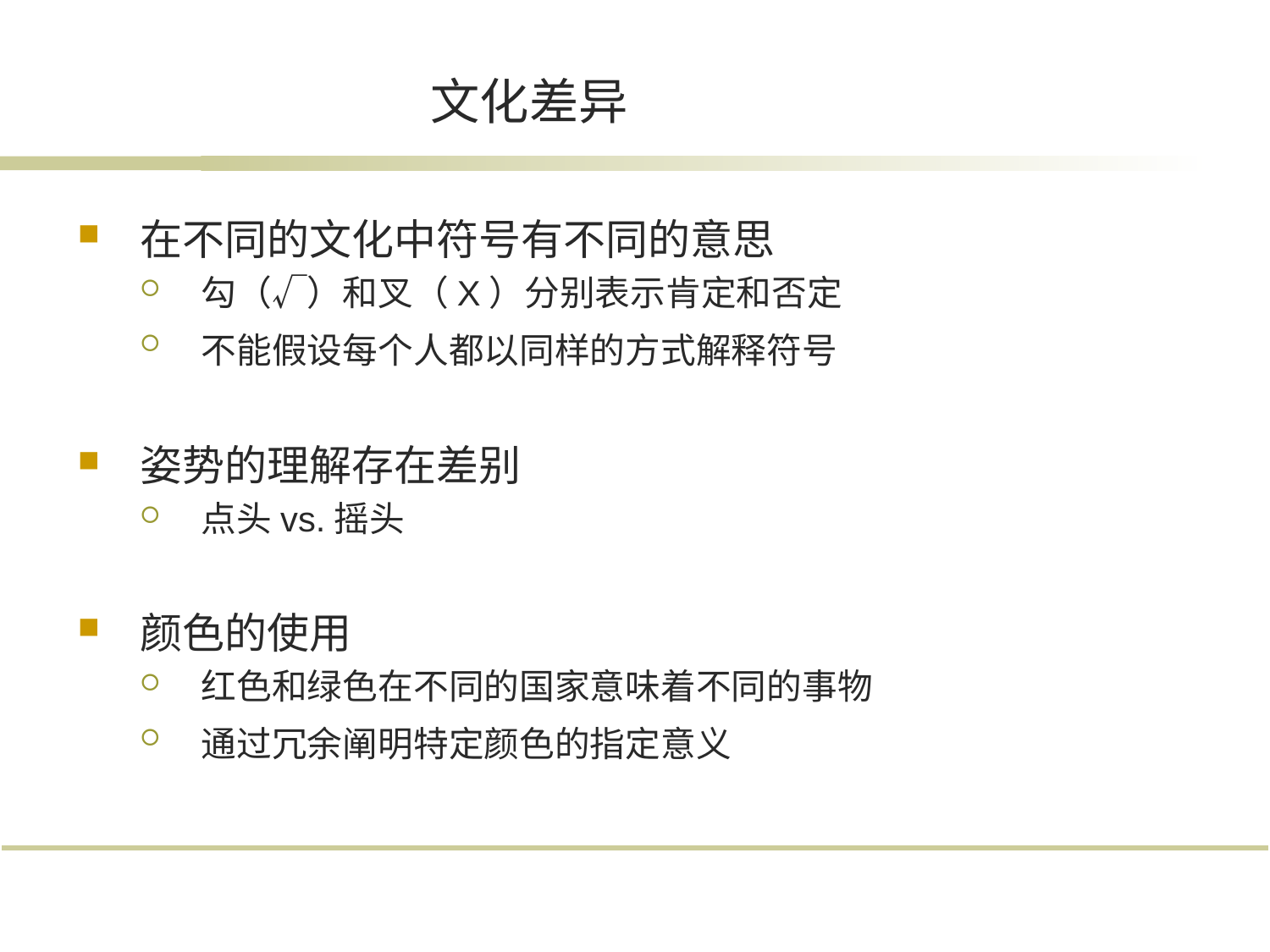

# 文化差异
在不同的文化中符号有不同的意思
勾（√）和叉（X）分别表示肯定和否定
不能假设每个人都以同样的方式解释符号

姿势的理解存在差别
点头vs.摇头

颜色的使用
红色和绿色在不同的国家意味着不同的事物
通过冗余阐明特定颜色的指定意义